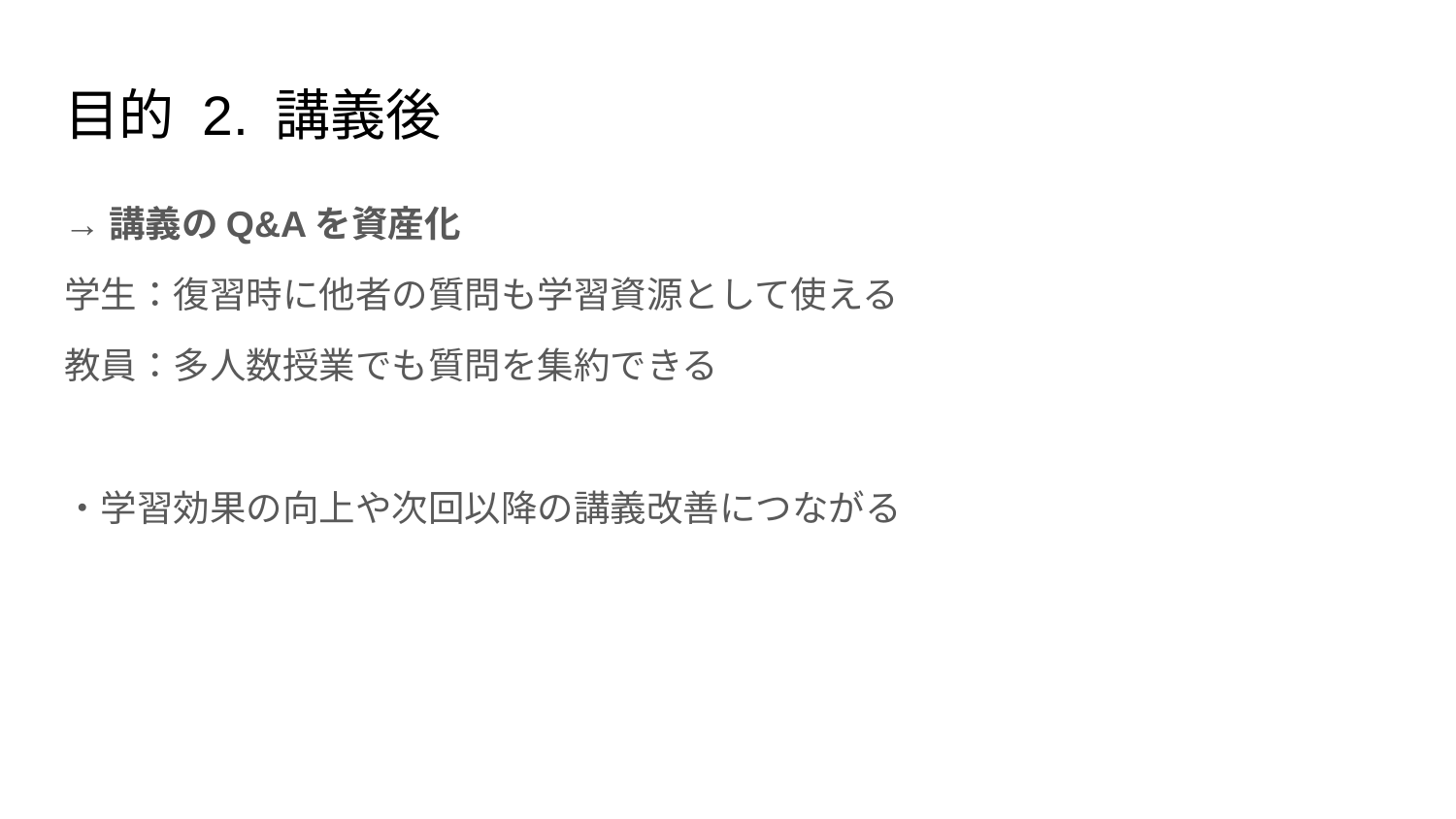

# 目的 2. 講義後
→講義のQ&Aを資産化
学生：復習時に他者の質問も学習資源として使える
教員：多人数授業でも質問を集約できる

・学習効果の向上や次回以降の講義改善につながる